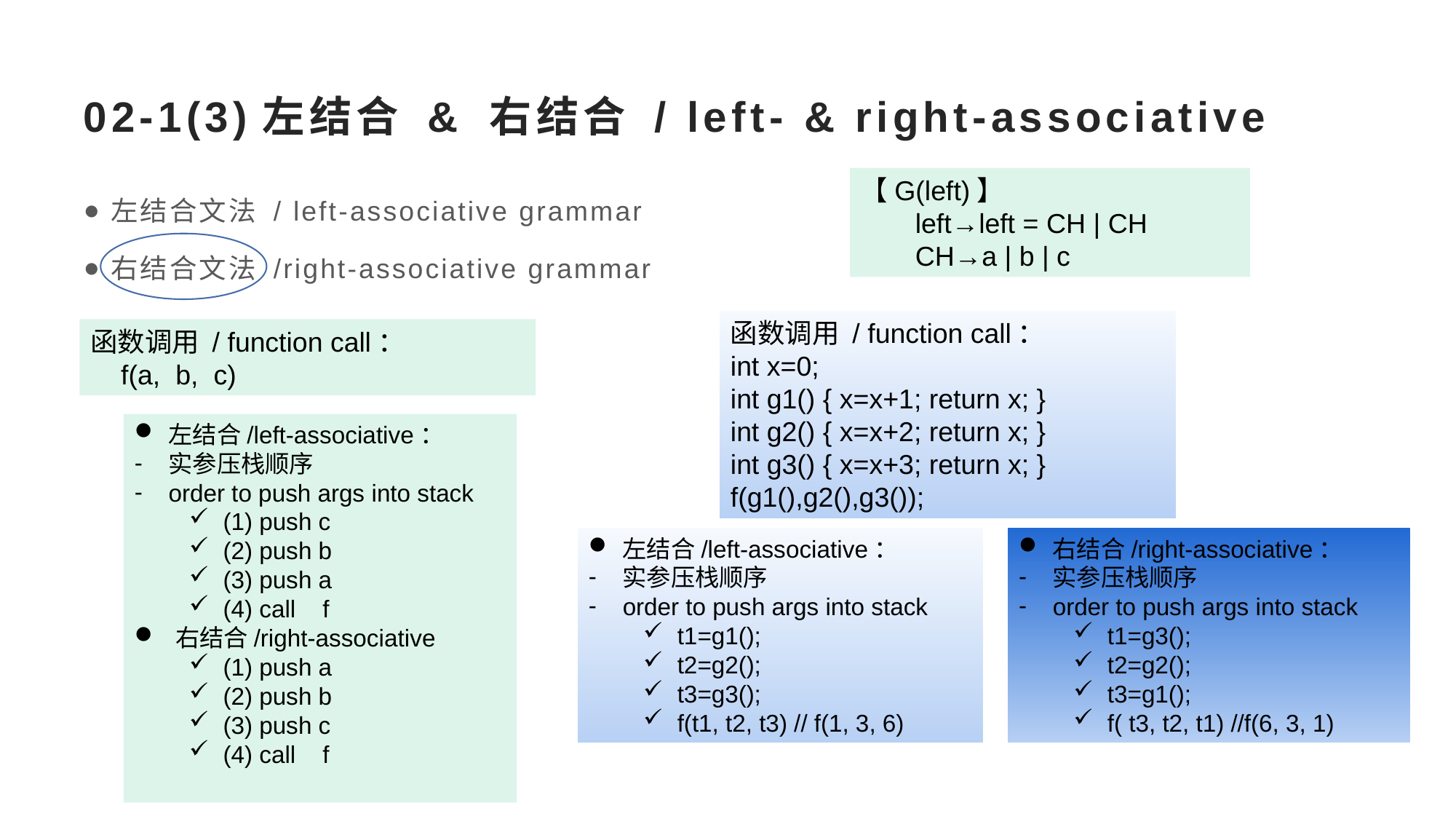

# 02-1(3)左结合 & 右结合 / left- & right-associative
【G(left)】
left→left = CH | CH
CH→a | b | c
左结合文法 / left-associative grammar
右结合文法 /right-associative grammar

函数调用 / function call：
int x=0;
int g1() { x=x+1; return x; }
int g2() { x=x+2; return x; }
int g3() { x=x+3; return x; }
f(g1(),g2(),g3());
函数调用 / function call：
    f(a,  b,  c)
左结合/left-associative：
实参压栈顺序
order to push args into stack
(1) push c
(2) push b
(3) push a
(4) call    f
右结合/right-associative
(1) push a
(2) push b
(3) push c
(4) call    f

左结合/left-associative：
实参压栈顺序
order to push args into stack
t1=g1();
t2=g2();
t3=g3();
f(t1, t2, t3) // f(1, 3, 6)
右结合/right-associative：
实参压栈顺序
order to push args into stack
t1=g3();
t2=g2();
t3=g1();
f( t3, t2, t1) //f(6, 3, 1)
22